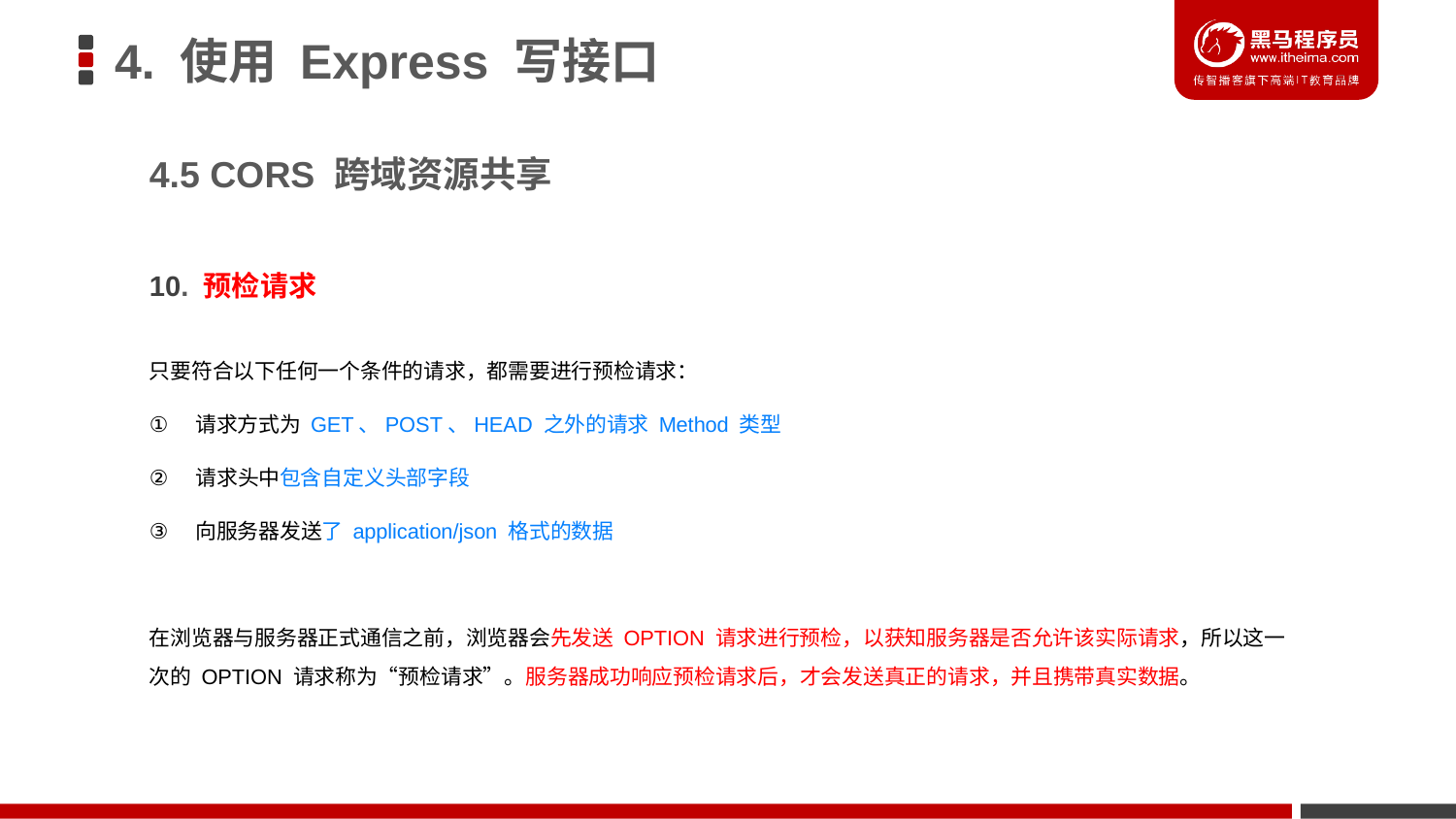

# 4. 使用 Express 写接口
4.5 CORS 跨域资源共享
10. 预检请求
只要符合以下任何一个条件的请求，都需要进行预检请求：
 请求方式为 GET、POST、HEAD 之外的请求 Method 类型
 请求头中包含自定义头部字段
 向服务器发送了 application/json 格式的数据

在浏览器与服务器正式通信之前，浏览器会先发送 OPTION 请求进行预检，以获知服务器是否允许该实际请求，所以这一次的 OPTION 请求称为“预检请求”。服务器成功响应预检请求后，才会发送真正的请求，并且携带真实数据。